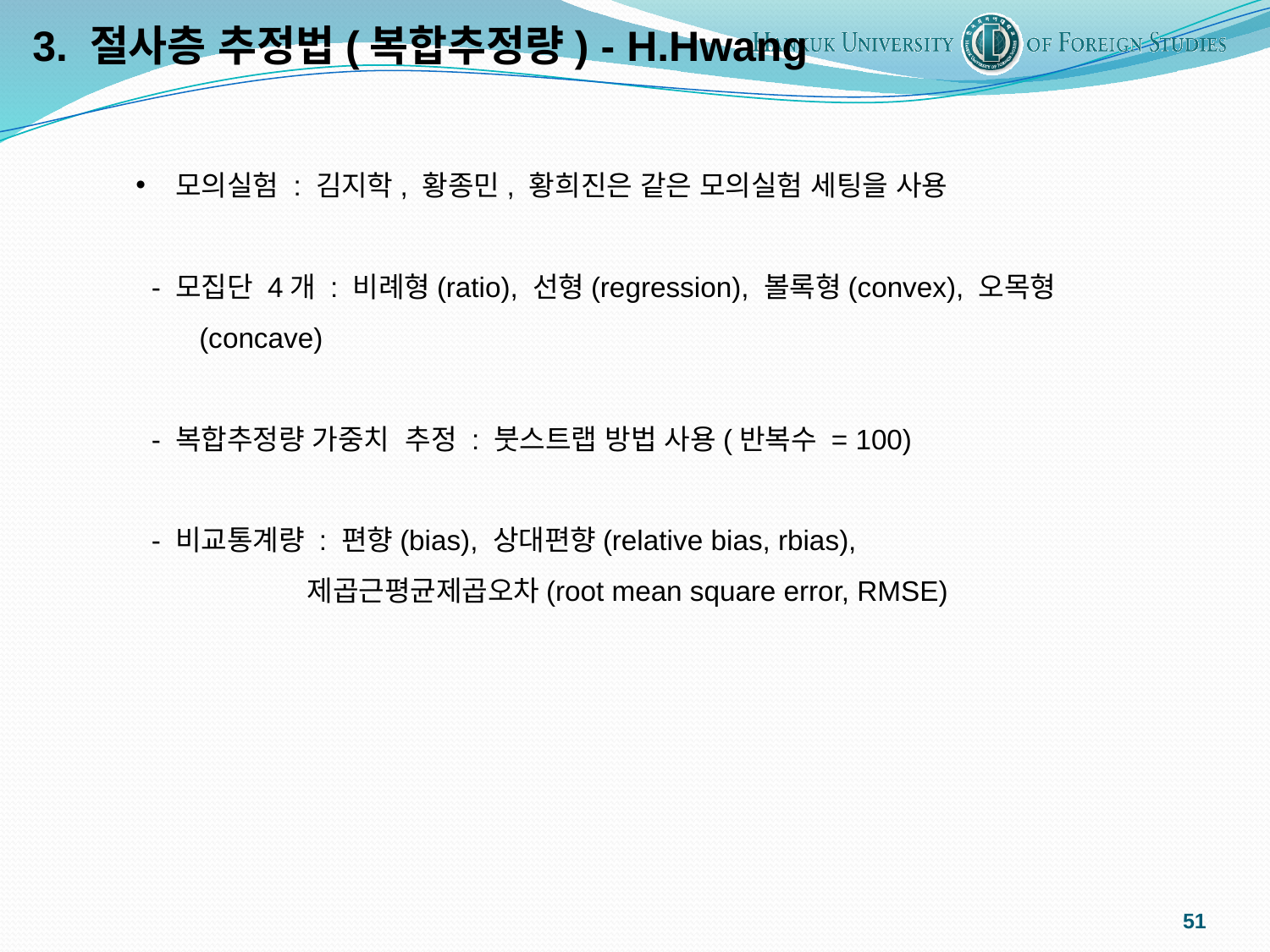

3. 절사층 추정법(복합추정량) - H.Hwang
모의실험 : 김지학, 황종민, 황희진은 같은 모의실험 세팅을 사용

  - 모집단 4개 : 비례형(ratio), 선형(regression), 볼록형(convex), 오목형(concave)

  - 복합추정량 가중치  추정 : 붓스트랩 방법 사용(반복수 = 100)

  - 비교통계량 : 편향(bias), 상대편향(relative bias, rbias),
                     제곱근평균제곱오차(root mean square error, RMSE)
51